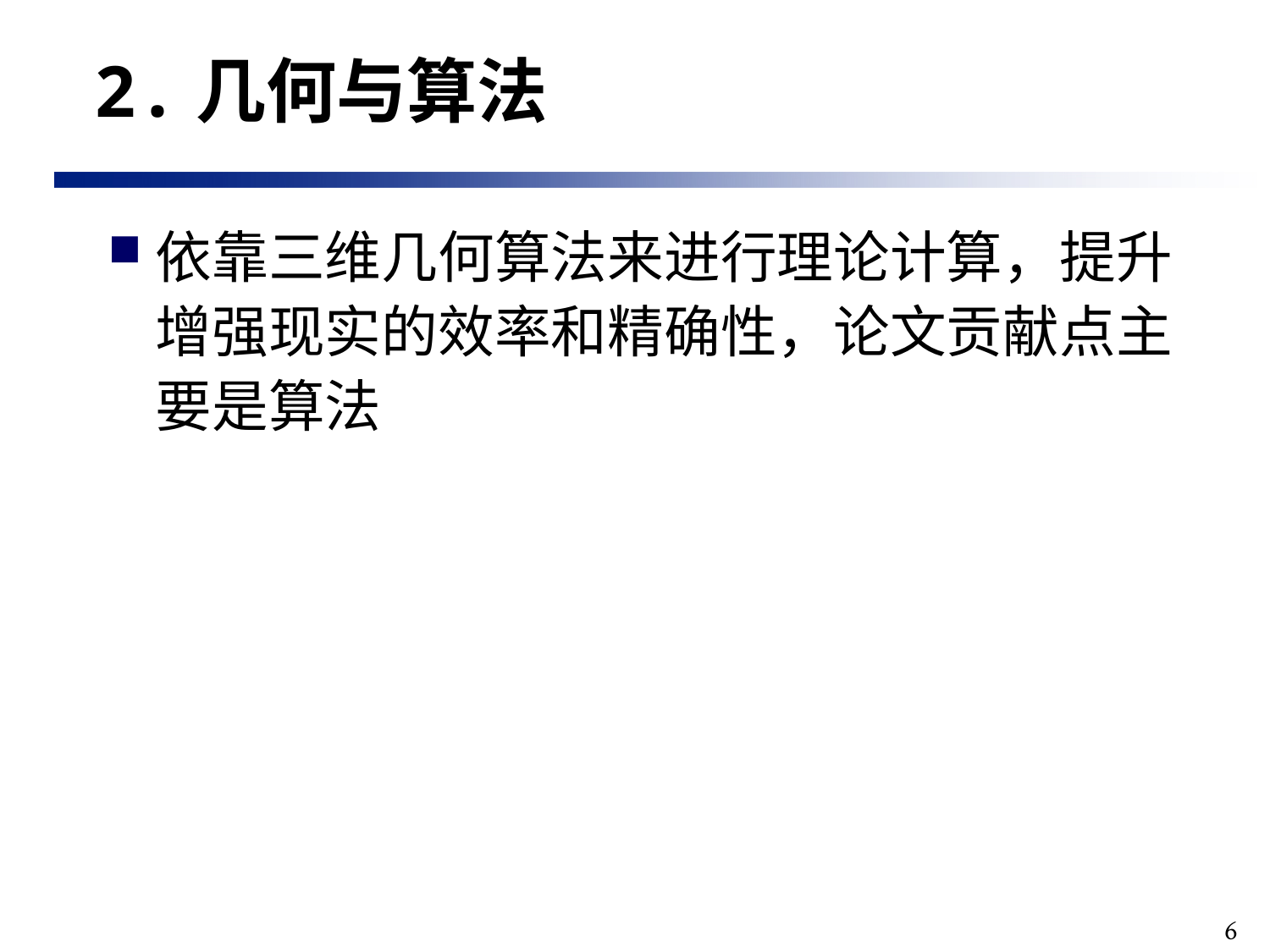

# 2.几何与算法
依靠三维几何算法来进行理论计算，提升增强现实的效率和精确性，论文贡献点主要是算法